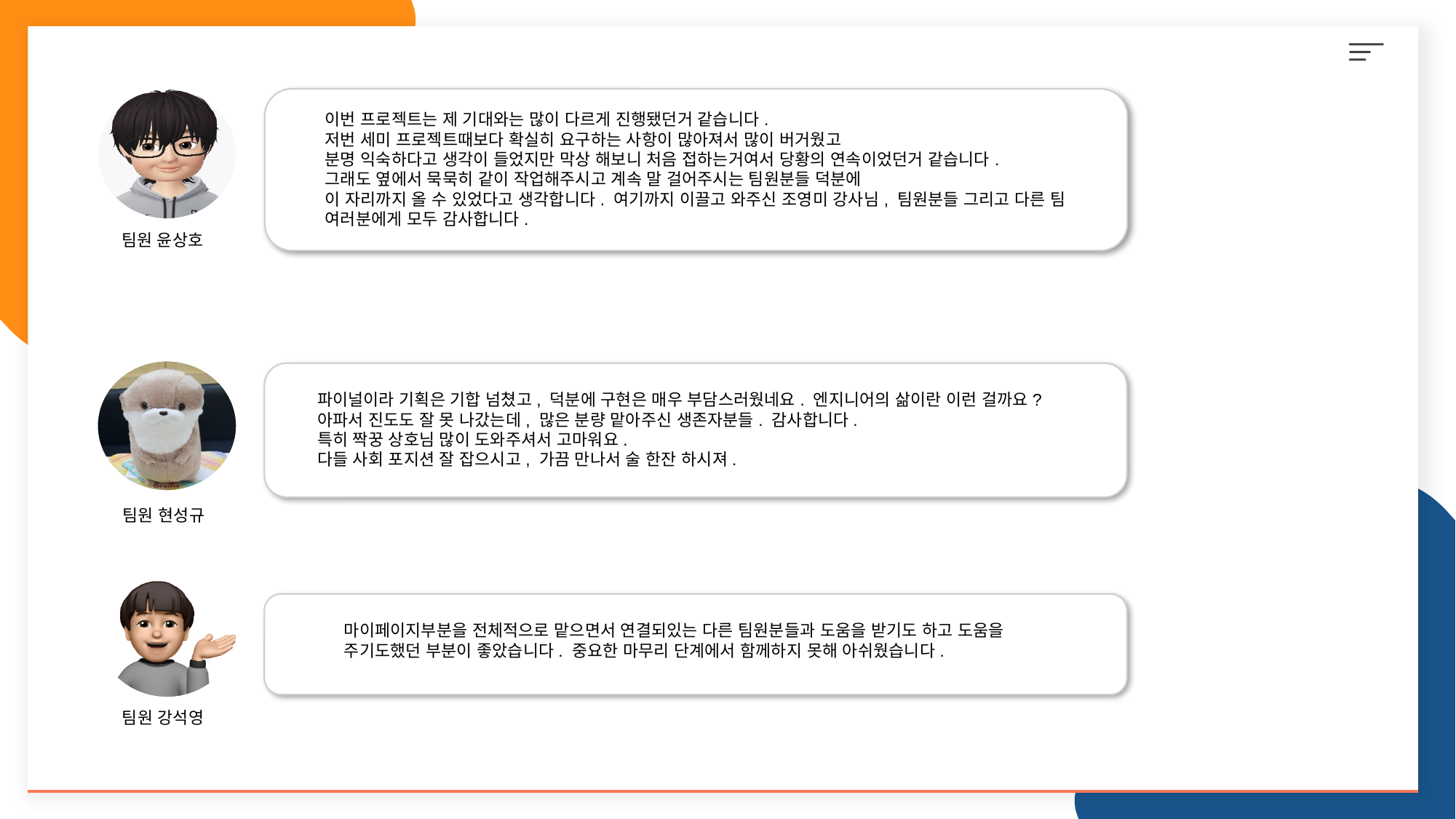

이번 프로젝트는 제 기대와는 많이 다르게 진행됐던거 같습니다.
저번 세미 프로젝트때보다 확실히 요구하는 사항이 많아져서 많이 버거웠고
분명 익숙하다고 생각이 들었지만 막상 해보니 처음 접하는거여서 당황의 연속이었던거 같습니다.
그래도 옆에서 묵묵히 같이 작업해주시고 계속 말 걸어주시는 팀원분들 덕분에
이 자리까지 올 수 있었다고 생각합니다. 여기까지 이끌고 와주신 조영미 강사님, 팀원분들 그리고 다른 팀
여러분에게 모두 감사합니다.
팀원 윤상호

파이널이라 기획은 기합 넘쳤고, 덕분에 구현은 매우 부담스러웠네요. 엔지니어의 삶이란 이런 걸까요?
아파서 진도도 잘 못 나갔는데, 많은 분량 맡아주신 생존자분들. 감사합니다.
특히 짝꿍 상호님 많이 도와주셔서 고마워요.
다들 사회 포지션 잘 잡으시고, 가끔 만나서 술 한잔 하시져.

팀원 현성규

마이페이지부분을 전체적으로 맡으면서 연결되있는 다른 팀원분들과 도움을 받기도 하고 도움을
주기도했던 부분이 좋았습니다. 중요한 마무리 단계에서 함께하지 못해 아쉬웠습니다.
팀원 강석영